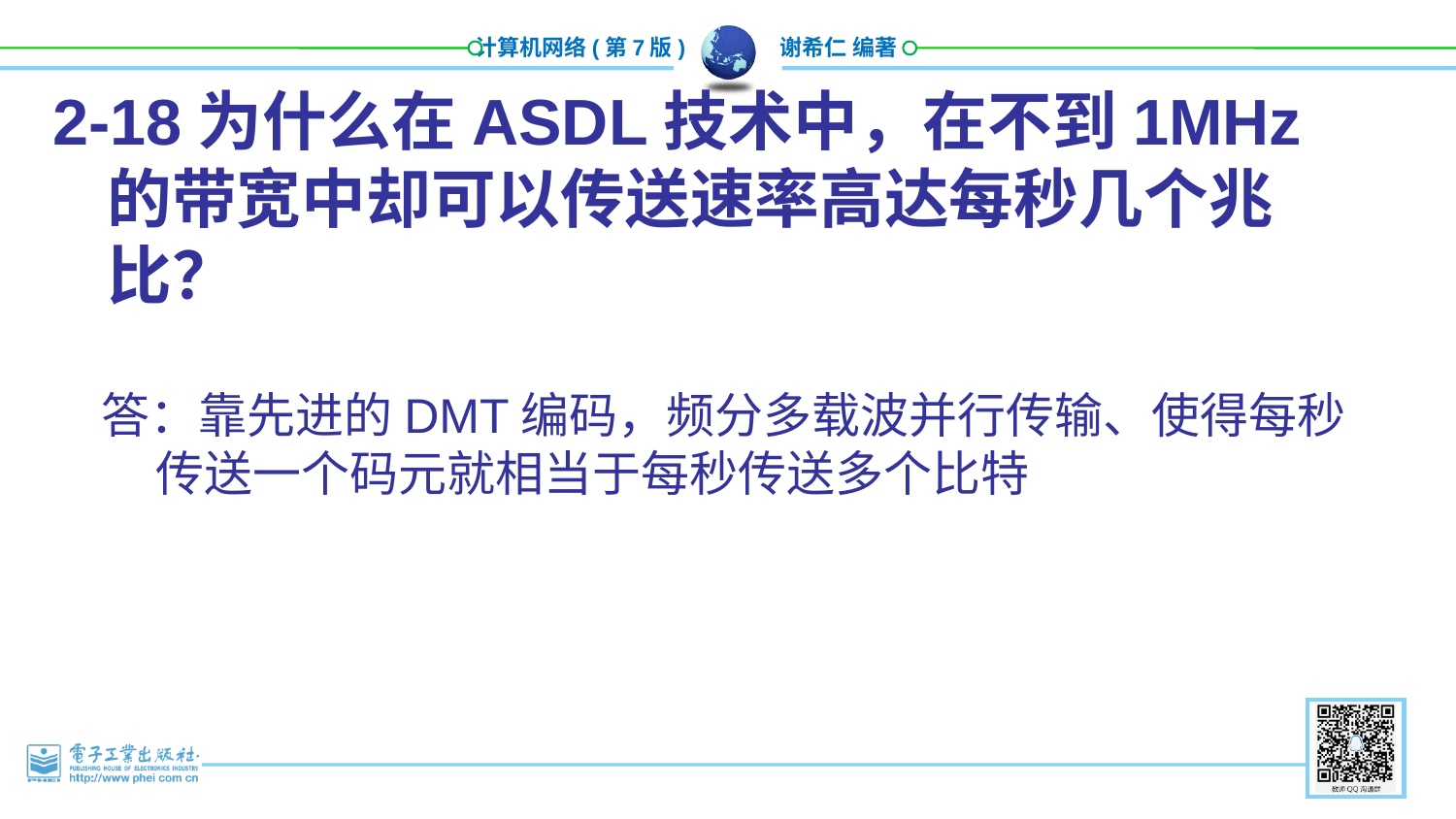

2-18为什么在ASDL技术中，在不到1MHz的带宽中却可以传送速率高达每秒几个兆比？
答：靠先进的DMT编码，频分多载波并行传输、使得每秒传送一个码元就相当于每秒传送多个比特